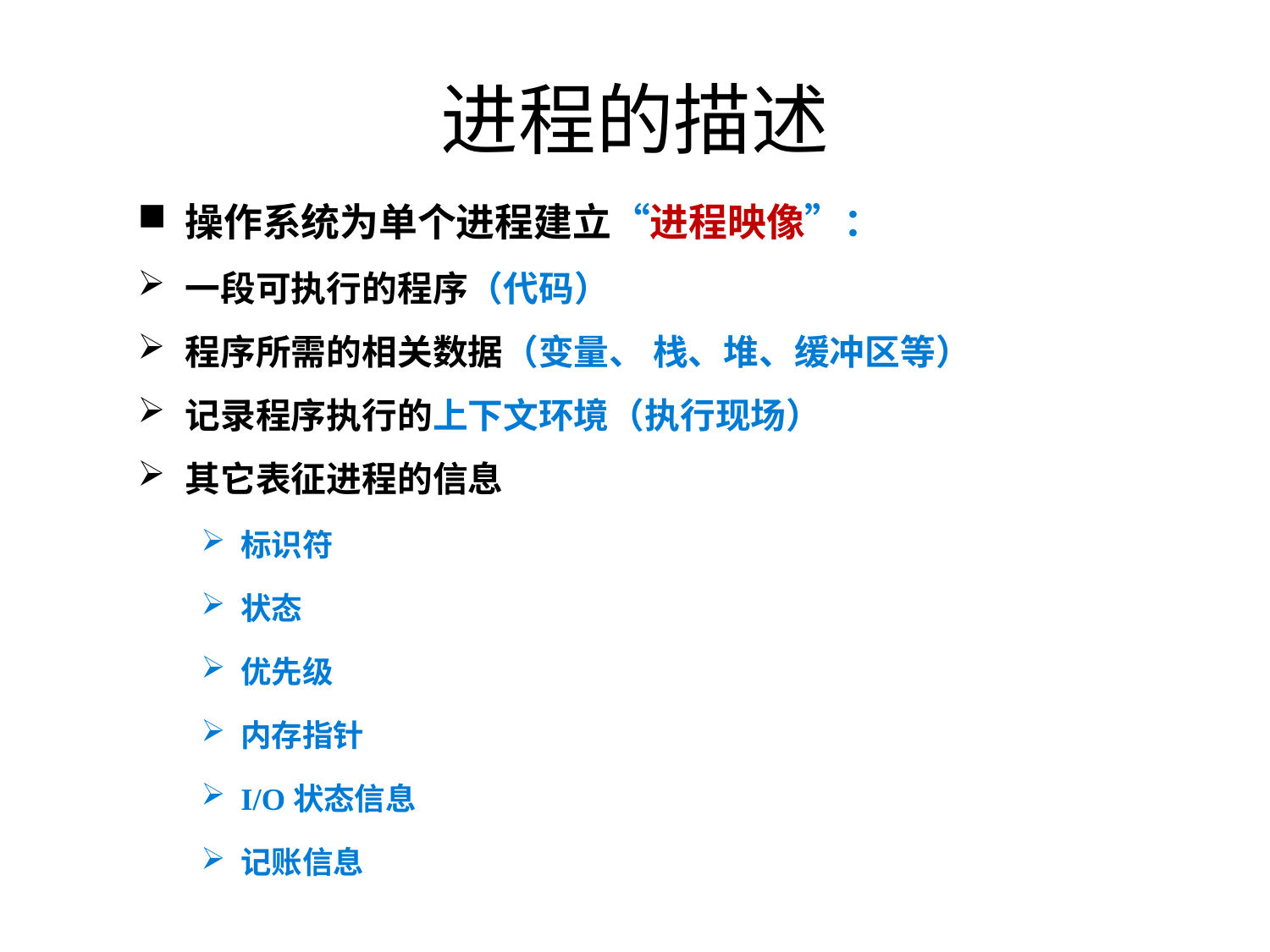

进程的描述
操作系统为单个进程建立“进程映像”：
一段可执行的程序（代码）
程序所需的相关数据（变量、 栈、堆、缓冲区等）
记录程序执行的上下文环境（执行现场）
其它表征进程的信息
标识符
状态
优先级
内存指针
I/O状态信息
记账信息